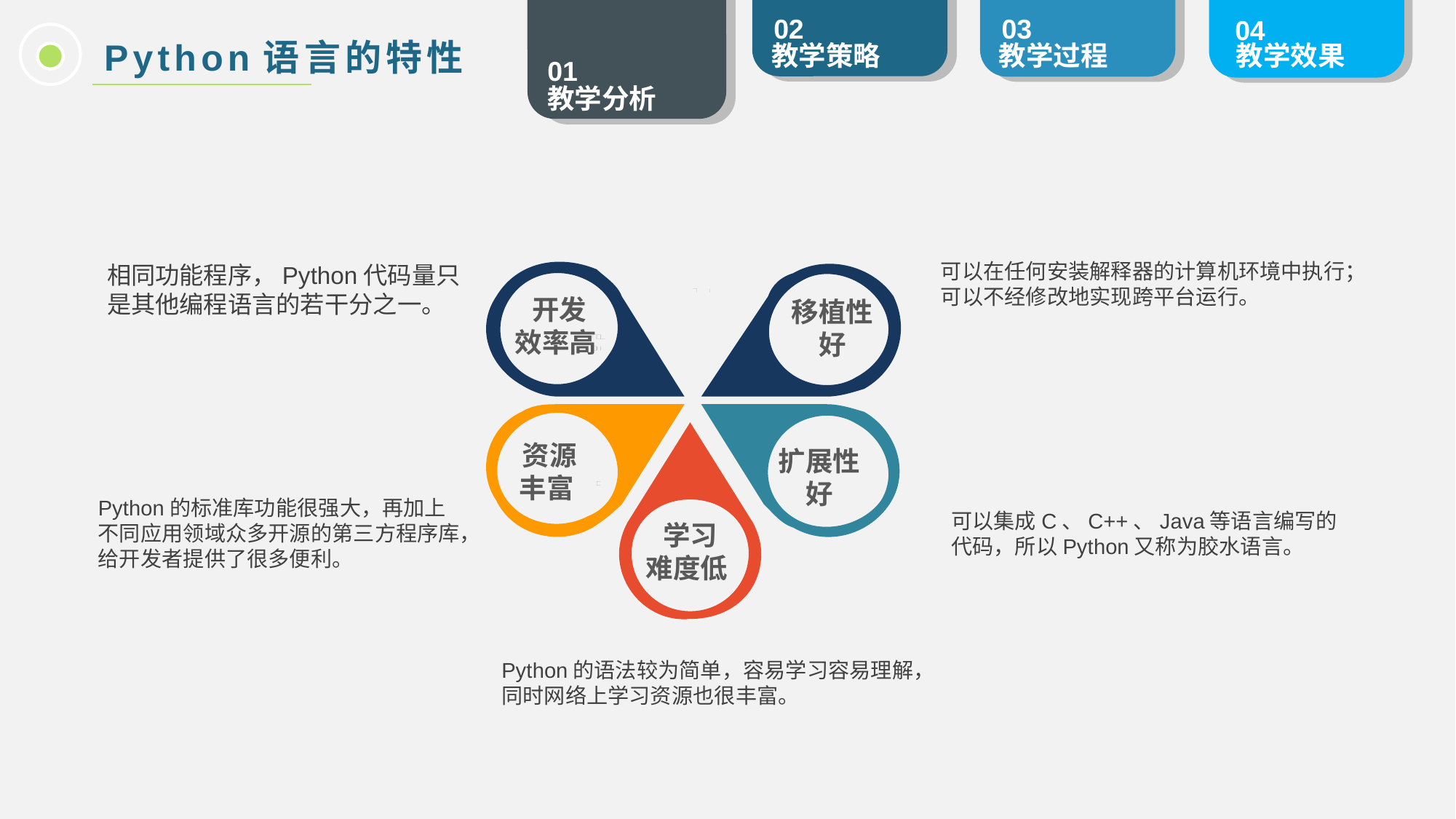

Python语言的特性

开发
效率高

移植性好

资源
丰富

学习
难度低
扩展性
好

可以在任何安装解释器的计算机环境中执行；
可以不经修改地实现跨平台运行。
相同功能程序，Python代码量只是其他编程语言的若干分之一。
Python的标准库功能很强大，再加上不同应用领域众多开源的第三方程序库，
给开发者提供了很多便利。
可以集成C、C++、Java等语言编写的代码，所以Python又称为胶水语言。
Python的语法较为简单，容易学习容易理解，同时网络上学习资源也很丰富。